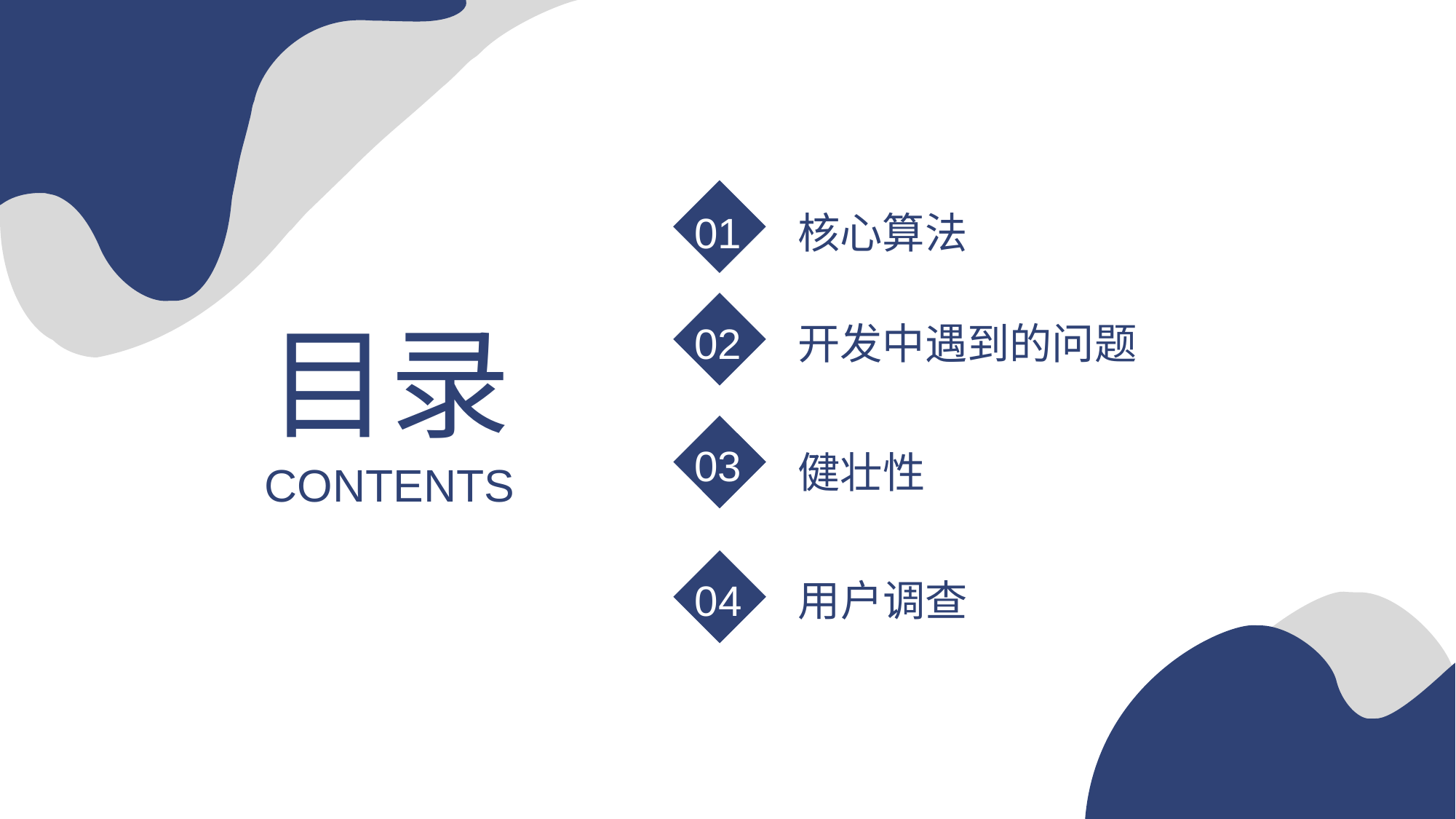

01
核心算法

02
开发中遇到的问题
目录

03
健壮性
CONTENTS

04
用户调查